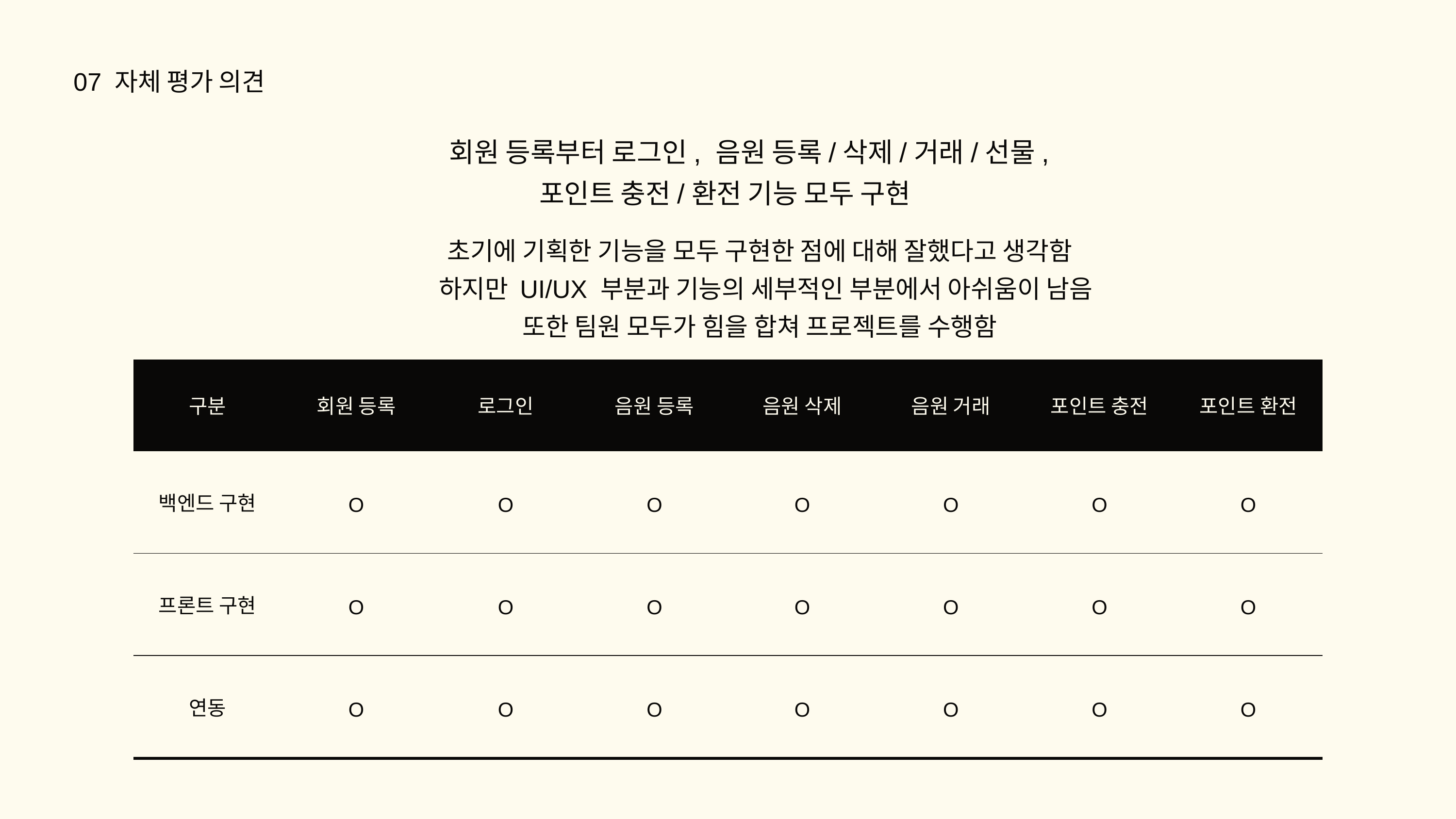

07 자체 평가 의견
회원 등록부터 로그인, 음원 등록/삭제/거래/선물,
포인트 충전/환전 기능 모두 구현
초기에 기획한 기능을 모두 구현한 점에 대해 잘했다고 생각함
 하지만 UI/UX 부분과 기능의 세부적인 부분에서 아쉬움이 남음
또한 팀원 모두가 힘을 합쳐 프로젝트를 수행함
| 구분 | 회원 등록 | 로그인 | 음원 등록 | 음원 삭제 | 음원 거래 | 포인트 충전 | 포인트 환전 |
| --- | --- | --- | --- | --- | --- | --- | --- |
| 백엔드 구현 | O | O | O | O | O | O | O |
| 프론트 구현 | O | O | O | O | O | O | O |
| 연동 | O | O | O | O | O | O | O |